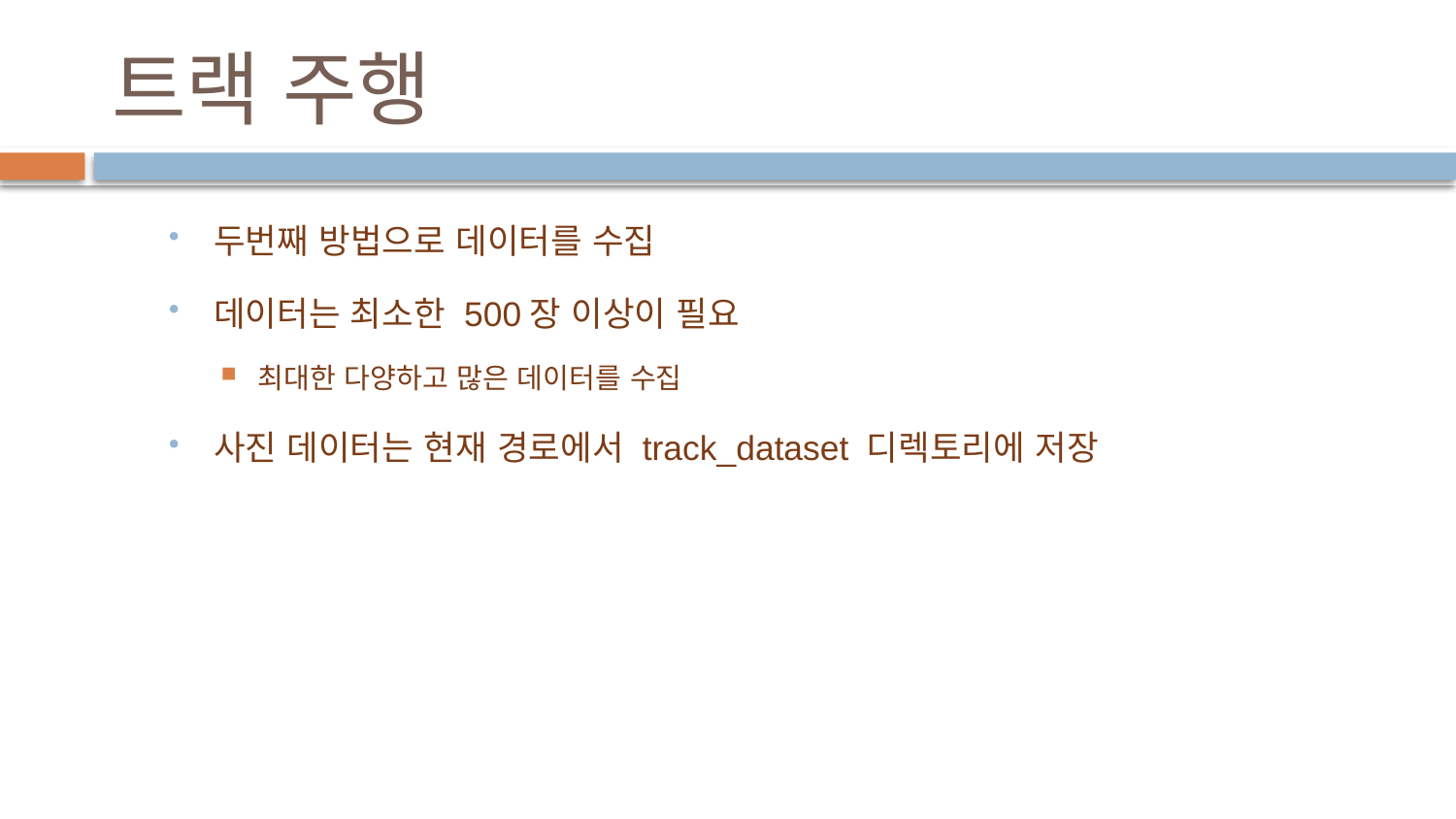

# 트랙 주행
두번째 방법으로 데이터를 수집
데이터는 최소한 500장 이상이 필요
최대한 다양하고 많은 데이터를 수집
사진 데이터는 현재 경로에서 track_dataset 디렉토리에 저장